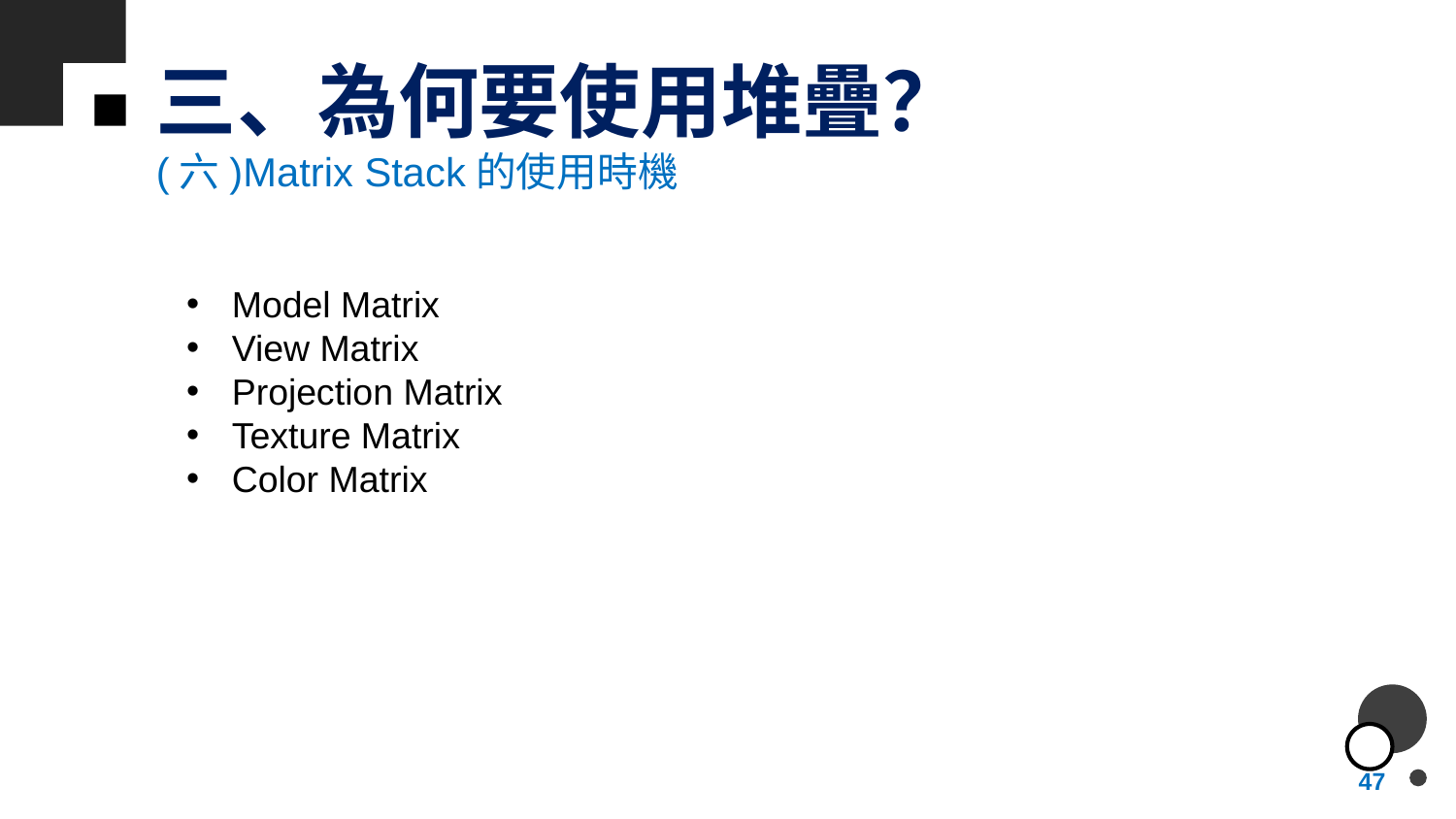

# 三、為何要使用堆疊？
(六)Matrix Stack的使用時機
Model Matrix
View Matrix
Projection Matrix
Texture Matrix
Color Matrix

47